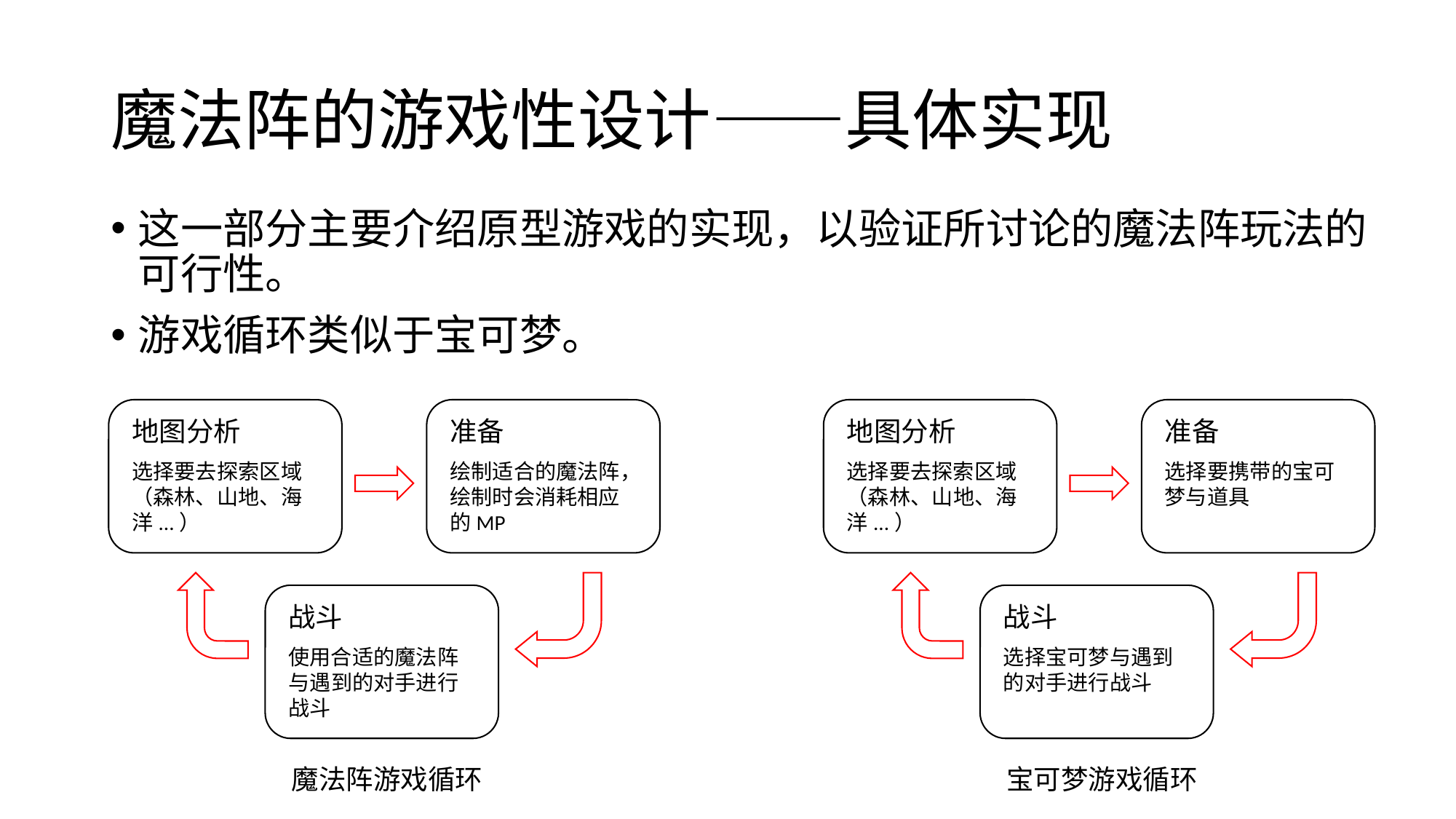

# 魔法阵的游戏性设计——具体实现
这一部分主要介绍原型游戏的实现，以验证所讨论的魔法阵玩法的可行性。
游戏循环类似于宝可梦。

地图分析
准备
地图分析
准备
选择要去探索区域（森林、山地、海洋...）
绘制适合的魔法阵，绘制时会消耗相应的MP
选择要去探索区域（森林、山地、海洋...）
选择要携带的宝可梦与道具

战斗
战斗
使用合适的魔法阵与遇到的对手进行战斗
选择宝可梦与遇到的对手进行战斗
魔法阵游戏循环
宝可梦游戏循环